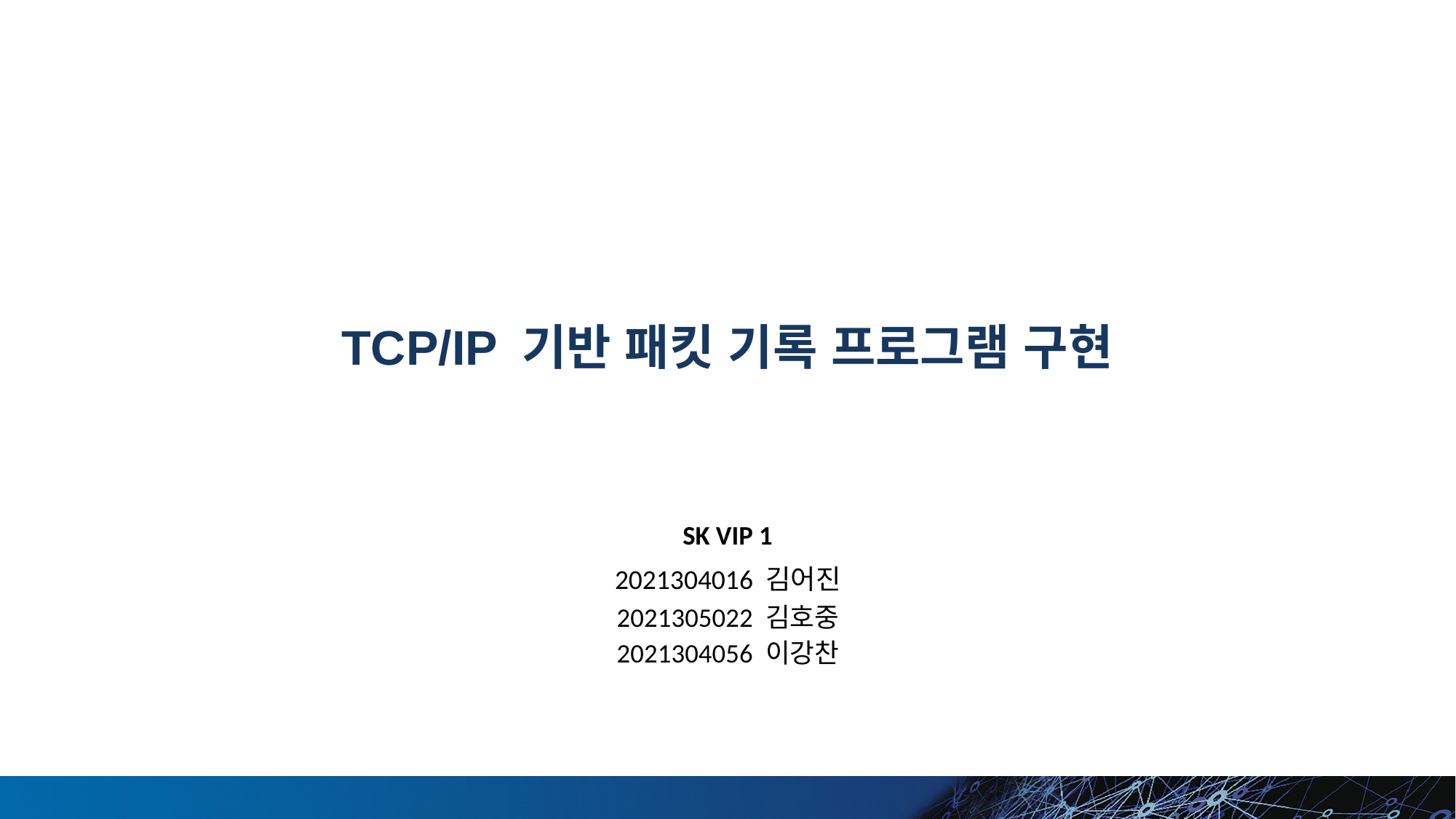

# TCP/IP 기반 패킷 기록 프로그램 구현
SK VIP 1
2021304016 김어진
2021305022 김호중
2021304056 이강찬